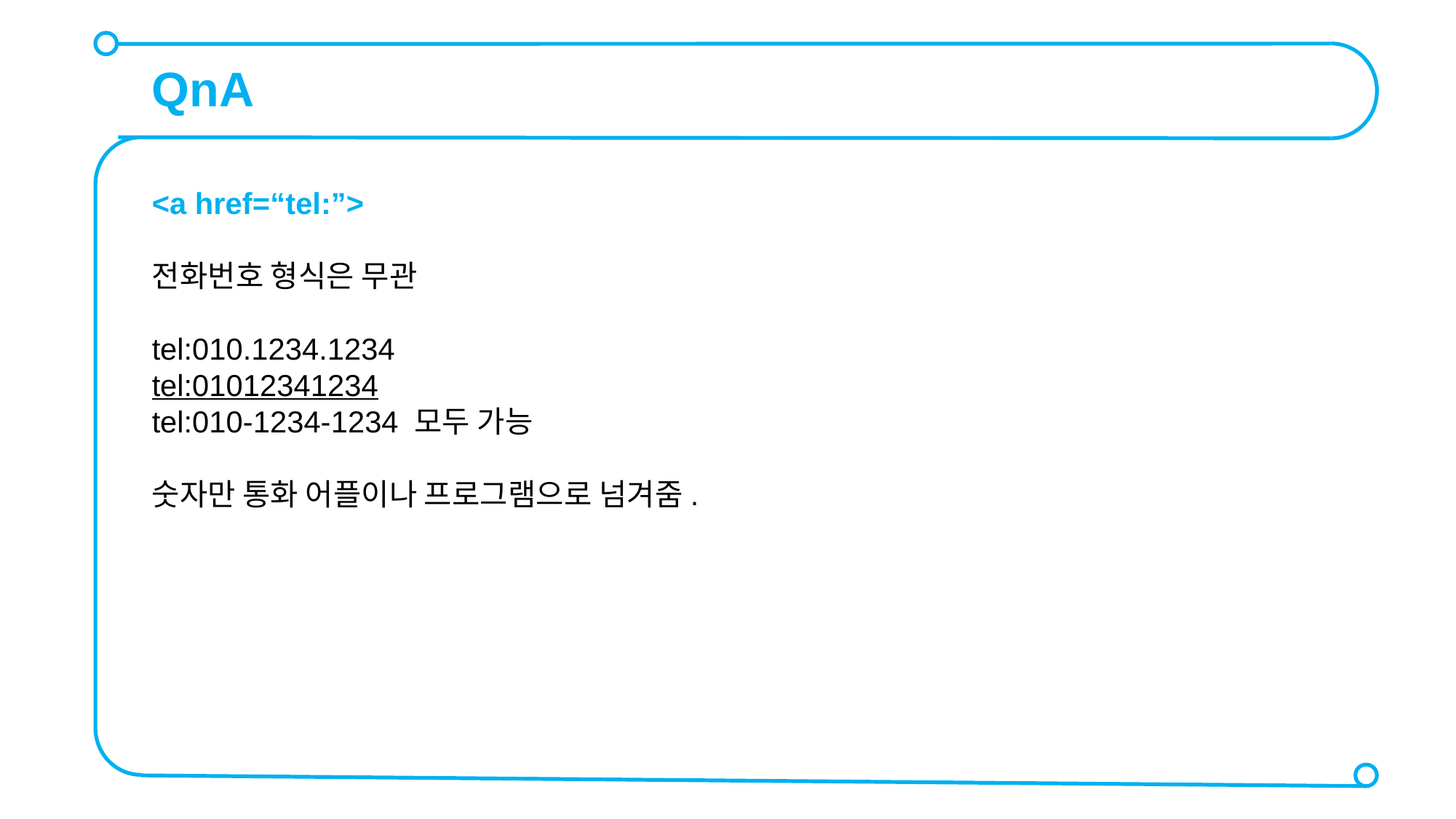

QnA
<a href=“tel:”>

전화번호 형식은 무관

tel:010.1234.1234
tel:01012341234
tel:010-1234-1234 모두 가능

숫자만 통화 어플이나 프로그램으로 넘겨줌.